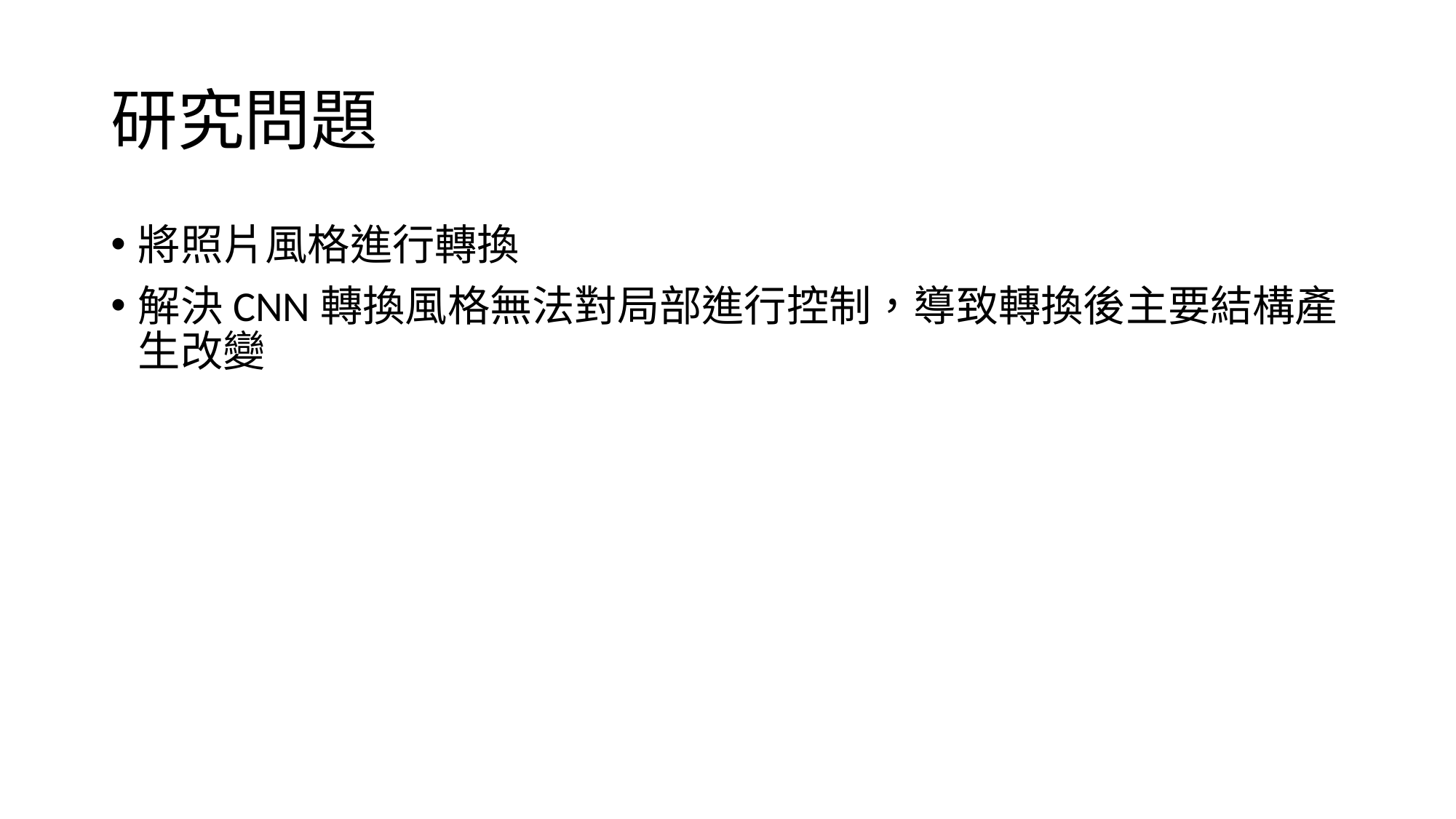

# 研究問題
將照片風格進行轉換
解決CNN轉換風格無法對局部進行控制，導致轉換後主要結構產生改變